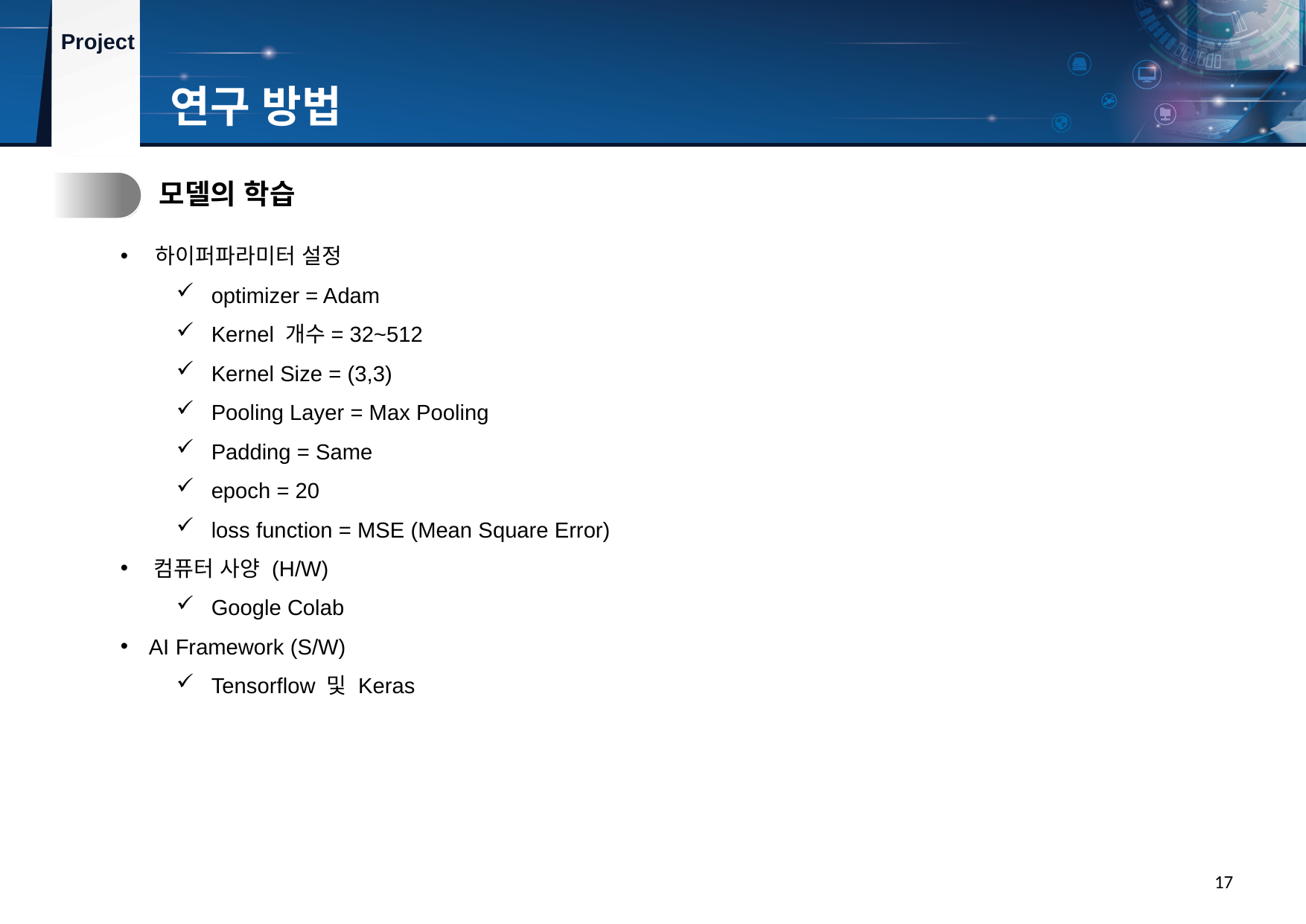

연구 방법

5.
모델의 학습
하이퍼파라미터 설정
optimizer = Adam
Kernel 개수= 32~512
Kernel Size = (3,3)
Pooling Layer = Max Pooling
Padding = Same
epoch = 20
loss function = MSE (Mean Square Error)
 컴퓨터 사양 (H/W)
Google Colab
 AI Framework (S/W)
Tensorflow 및 Keras
17